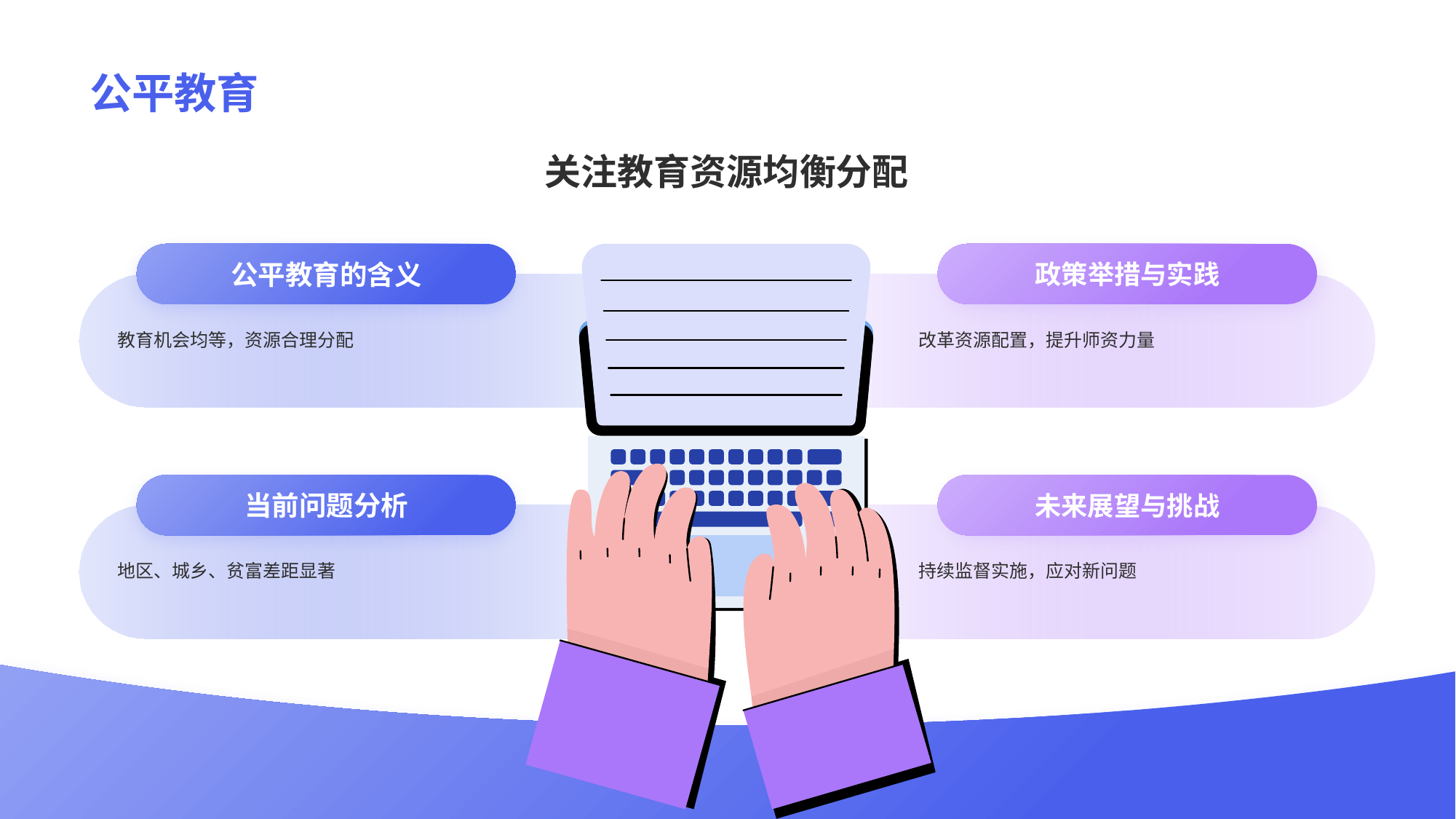

# 公平教育
关注教育资源均衡分配
公平教育的含义

教育机会均等，资源合理分配
政策举措与实践

改革资源配置，提升师资力量
当前问题分析

地区、城乡、贫富差距显著
未来展望与挑战

持续监督实施，应对新问题